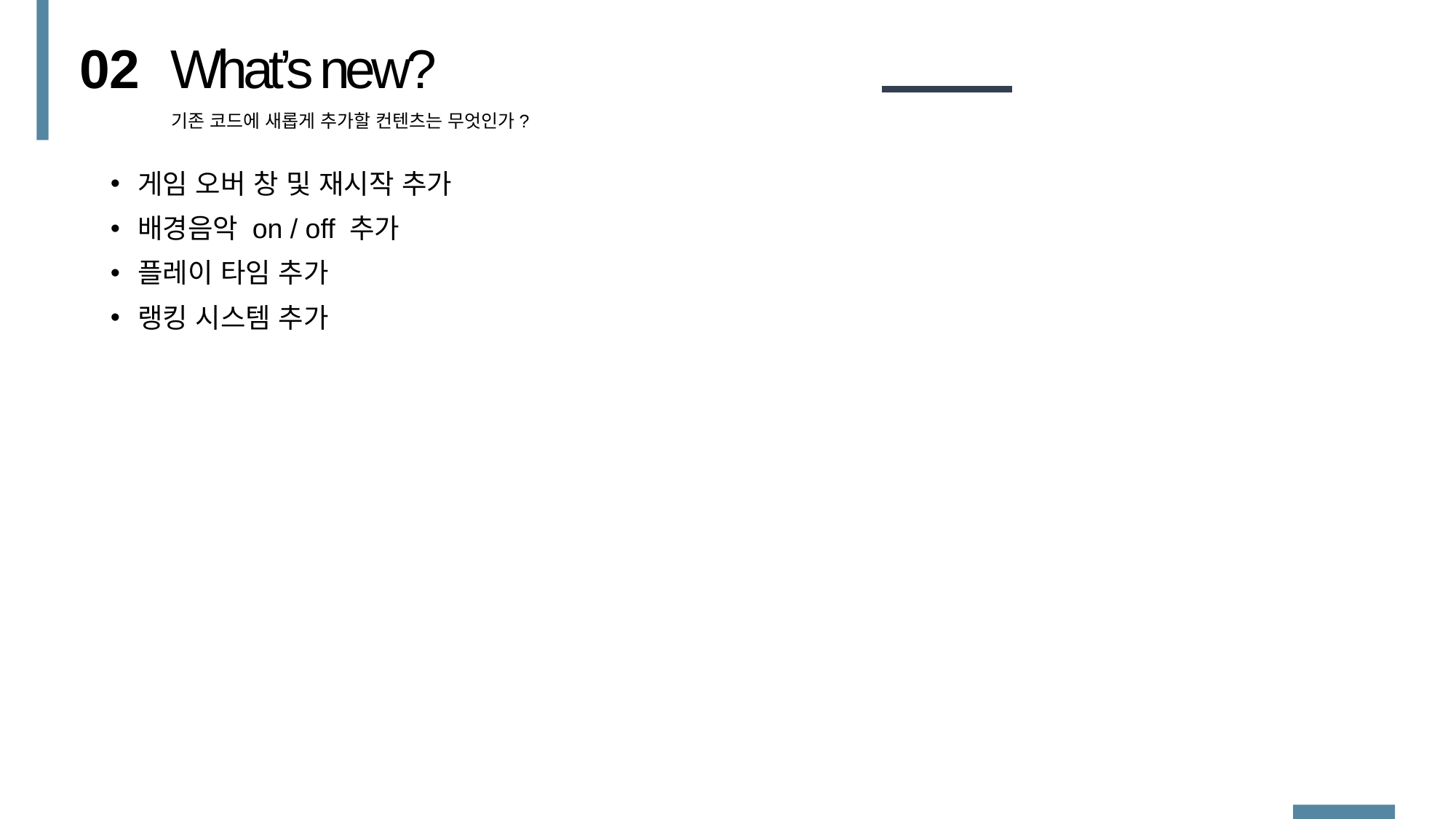

02
What’s new?
기존 코드에 새롭게 추가할 컨텐츠는 무엇인가?
게임 오버 창 및 재시작 추가
배경음악 on / off 추가
플레이 타임 추가
랭킹 시스템 추가